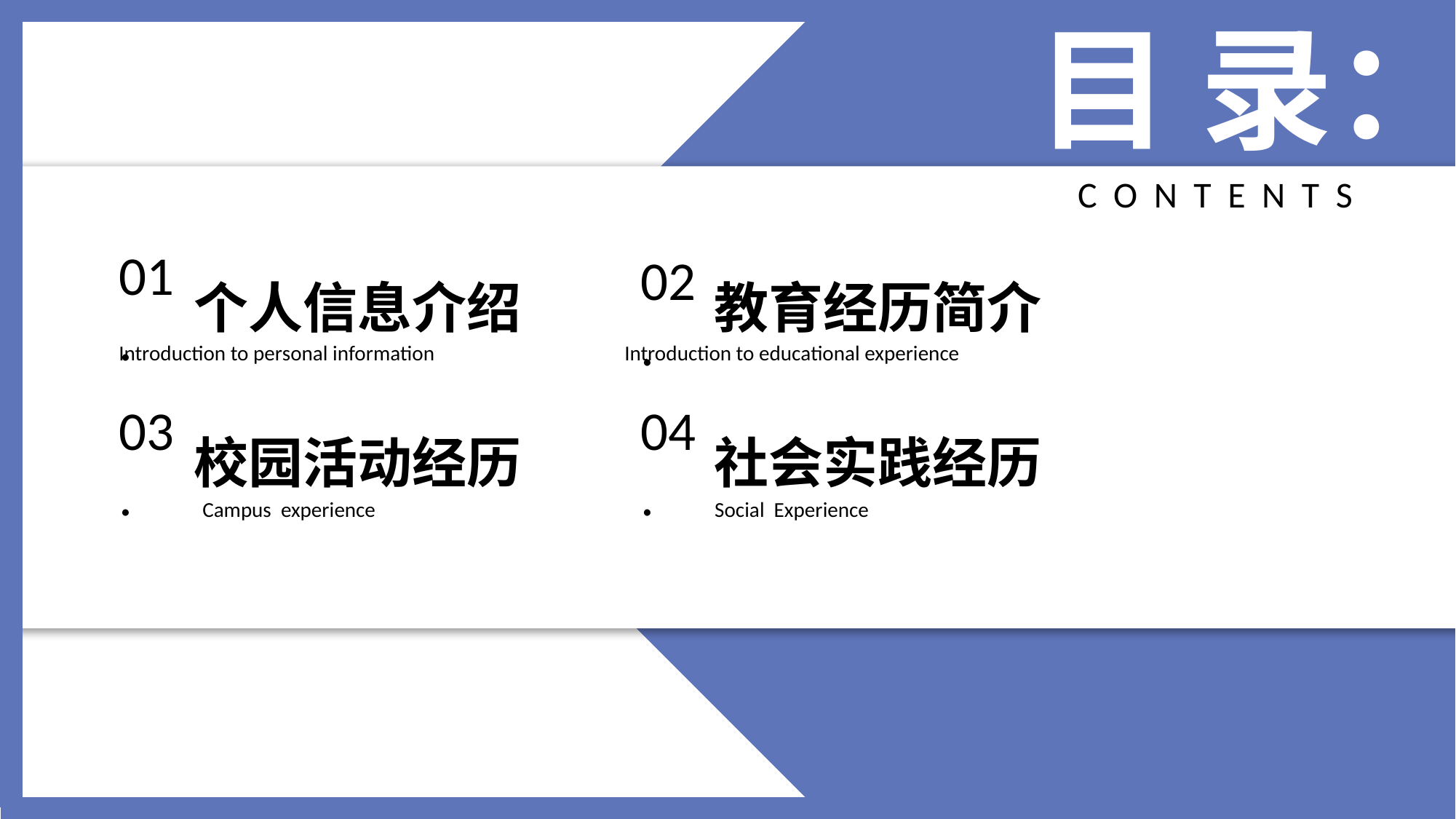

目 录：

C  O  N  T  E  N  T  S
01.
个人信息介绍
Introduction to personal information
教育经历简介
02.
Introduction to educational experience
03.
校园活动经历
Campus  experience
04.
社会实践经历
Social  Experience